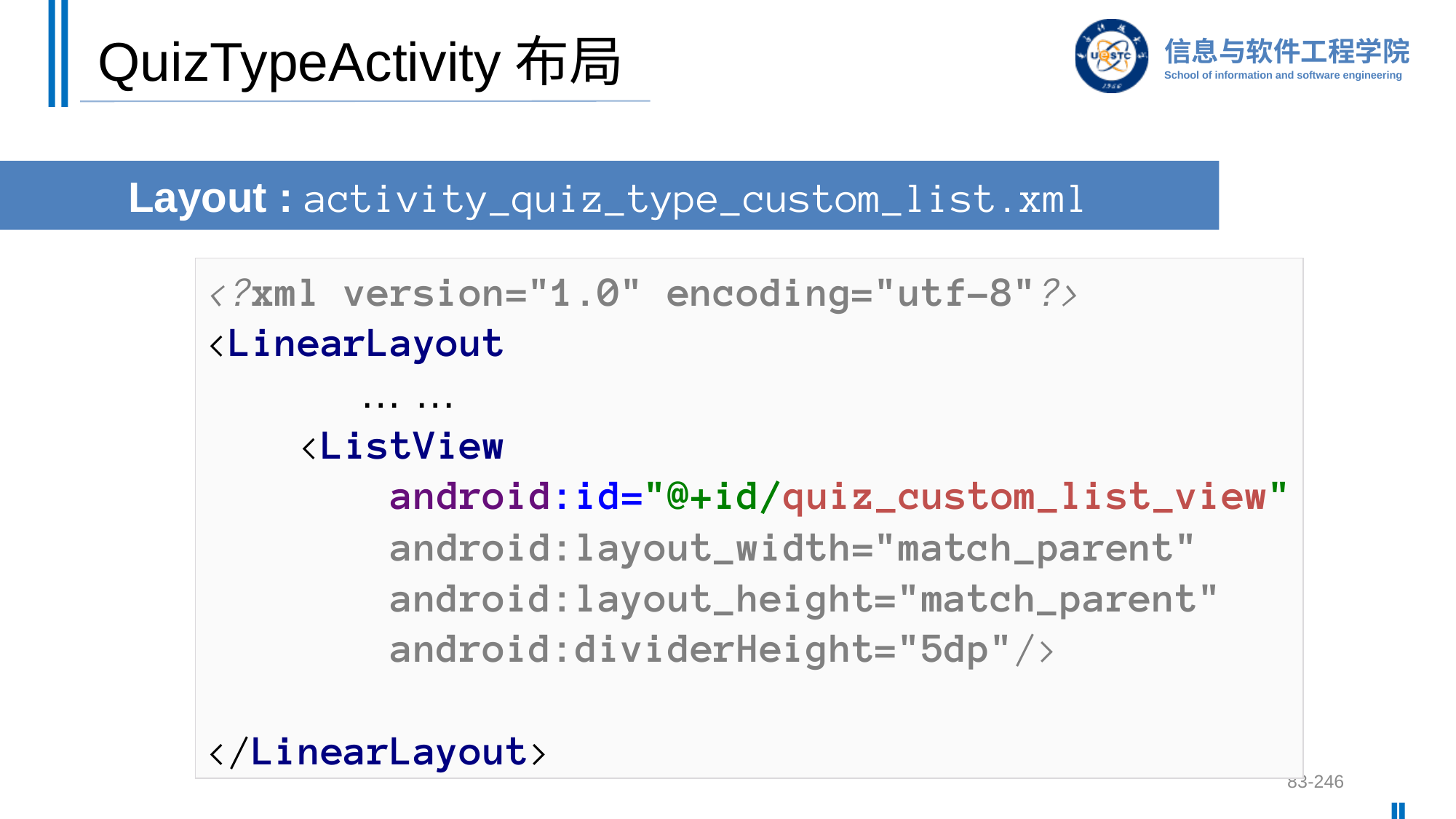

# QuizTypeActivity布局
Layout : activity_quiz_type_custom_list.xml
<?xml version="1.0" encoding="utf-8"?>
<LinearLayout
             … …
    <ListView
        android:id="@+id/quiz_custom_list_view"
        android:layout_width="match_parent"
        android:layout_height="match_parent"
        android:dividerHeight="5dp"/>
</LinearLayout>
83-246